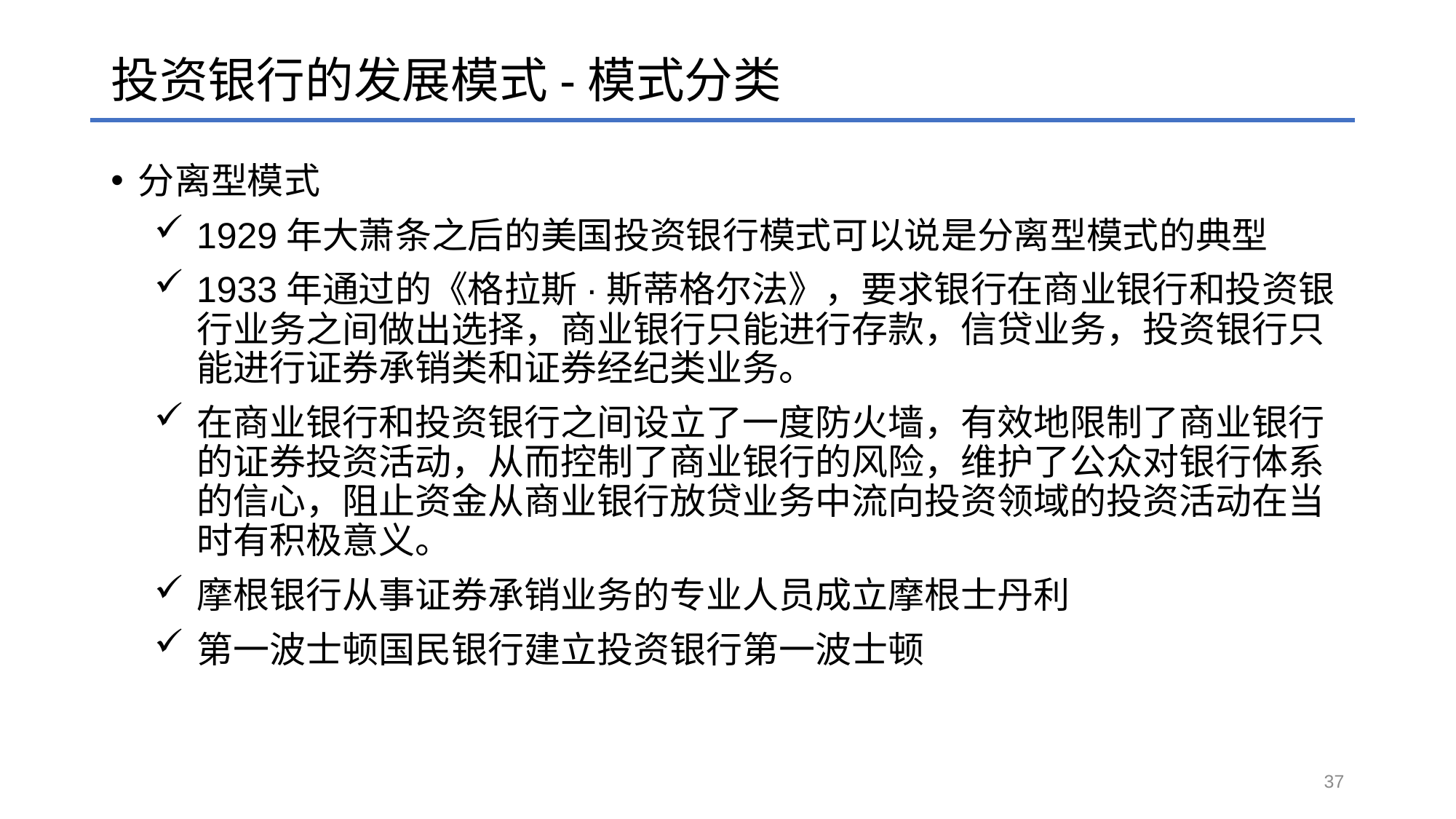

# 投资银行的发展模式-模式分类
分离型模式
1929年大萧条之后的美国投资银行模式可以说是分离型模式的典型
1933年通过的《格拉斯·斯蒂格尔法》，要求银行在商业银行和投资银行业务之间做出选择，商业银行只能进行存款，信贷业务，投资银行只能进行证券承销类和证券经纪类业务。
在商业银行和投资银行之间设立了一度防火墙，有效地限制了商业银行的证券投资活动，从而控制了商业银行的风险，维护了公众对银行体系的信心，阻止资金从商业银行放贷业务中流向投资领域的投资活动在当时有积极意义。
摩根银行从事证券承销业务的专业人员成立摩根士丹利
第一波士顿国民银行建立投资银行第一波士顿

37